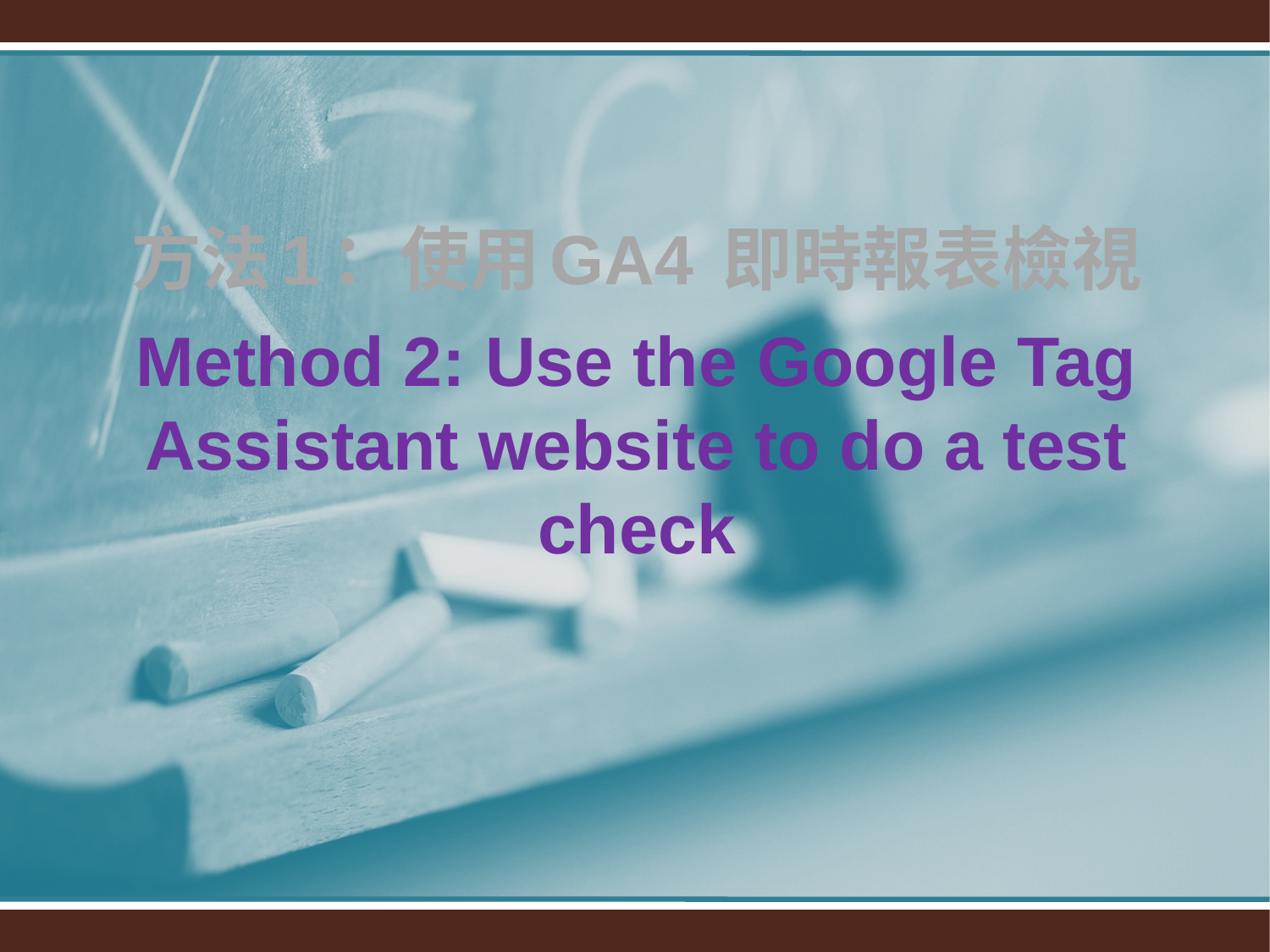

方法1：使用GA4 即時報表檢視
Method 2: Use the Google Tag Assistant website to do a test check